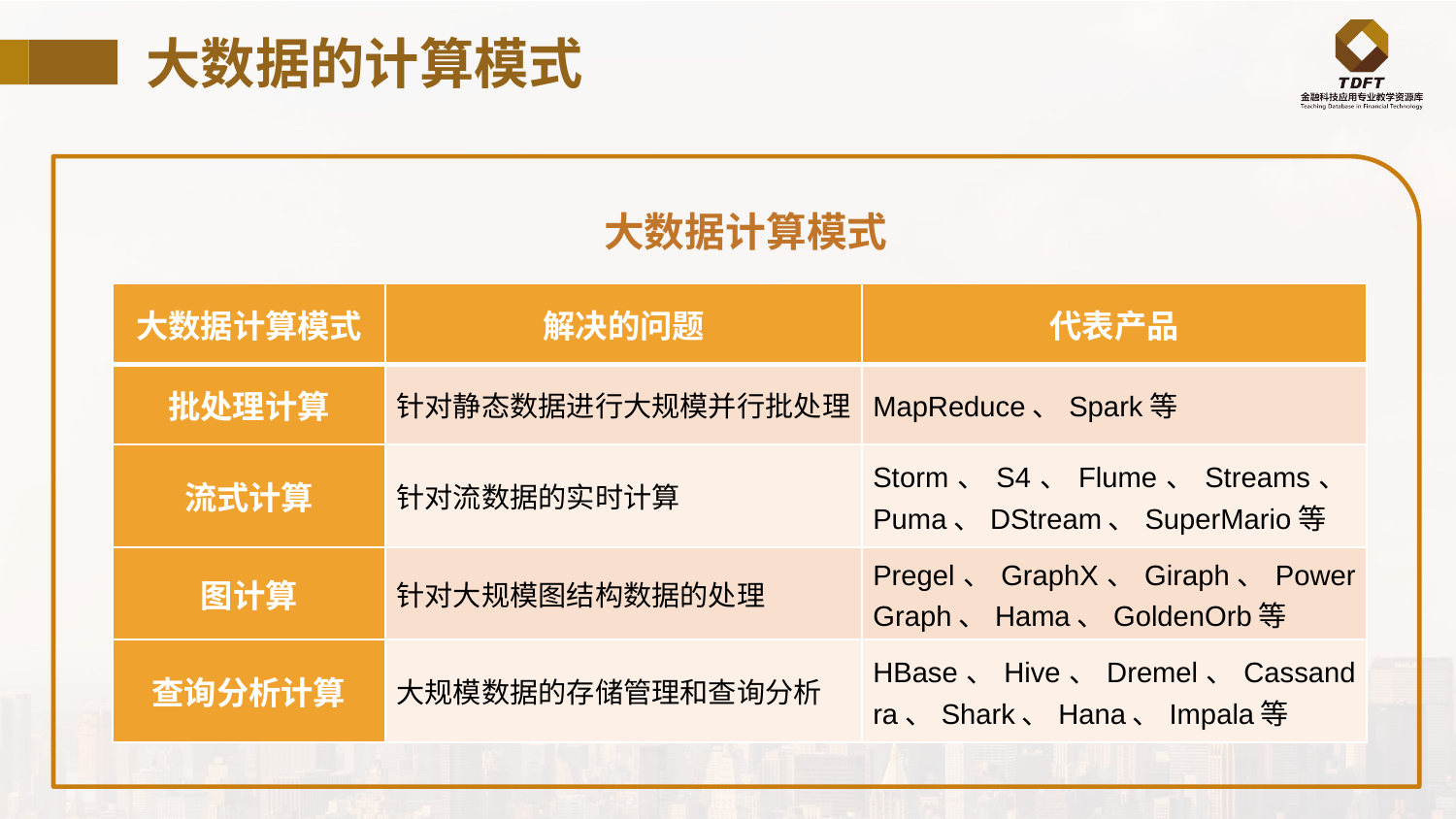

# 大数据的计算模式

 大数据计算模式
| 大数据计算模式 | 解决的问题 | 代表产品 |
| --- | --- | --- |
| 批处理计算 | 针对静态数据进行大规模并行批处理 | MapReduce、Spark等 |
| 流式计算 | 针对流数据的实时计算 | Storm、S4、Flume、Streams、Puma、DStream、SuperMario等 |
| 图计算 | 针对大规模图结构数据的处理 | Pregel、GraphX、Giraph、PowerGraph、Hama、GoldenOrb等 |
| 查询分析计算 | 大规模数据的存储管理和查询分析 | HBase、Hive、Dremel、Cassandra、Shark、Hana、Impala等 |